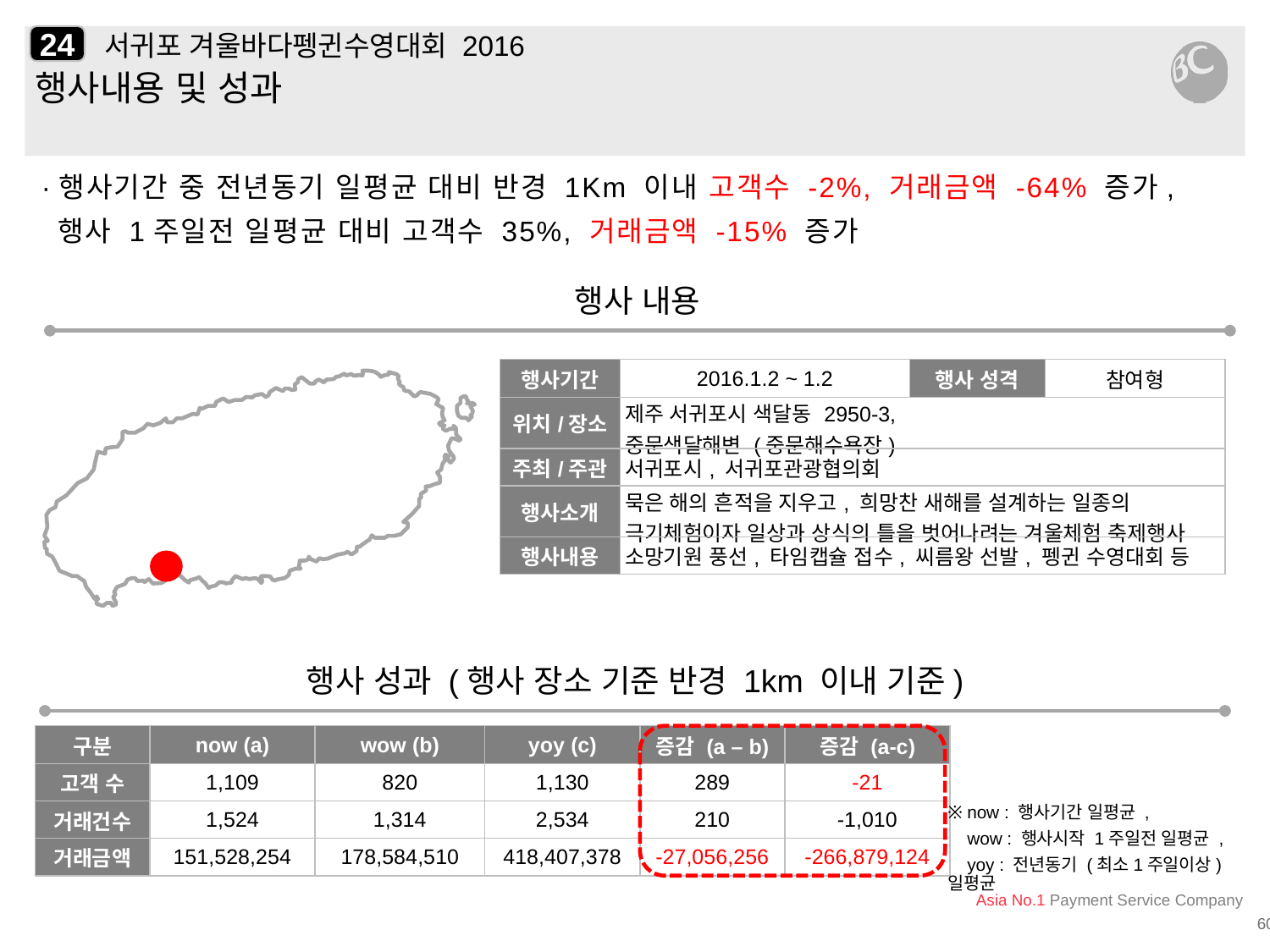

24
# 서귀포 겨울바다펭귄수영대회 2016
행사내용 및 성과
·행사기간 중 전년동기 일평균 대비 반경 1Km 이내 고객수 -2%, 거래금액 -64% 증가,
 행사 1주일전 일평균 대비 고객수 35%, 거래금액 -15% 증가
행사 내용
| 행사기간 | 2016.1.2 ~ 1.2 | 행사 성격 | 참여형 |
| --- | --- | --- | --- |
| 위치/장소 | 제주 서귀포시 색달동 2950-3, 중문색달해변 (중문해수욕장) |  |  |
| 주최/주관 | 서귀포시, 서귀포관광협의회 |  |  |
| 행사소개 | 묵은 해의 흔적을 지우고, 희망찬 새해를 설계하는 일종의 극기체험이자 일상과 상식의 틀을 벗어나려는 겨울체험 축제행사 |  |  |
| 행사내용 | 소망기원 풍선, 타임캡슐 접수, 씨름왕 선발, 펭귄 수영대회 등 |  |  |

행사 성과 (행사 장소 기준 반경 1km 이내 기준)
| 구분 | now (a) | wow (b) | yoy (c) | 증감 (a – b) | 증감 (a-c) |
| --- | --- | --- | --- | --- | --- |
| 고객 수 | 1,109 | 820 | 1,130 | 289 | -21 |
| 거래건수 | 1,524 | 1,314 | 2,534 | 210 | -1,010 |
| 거래금액 | 151,528,254 | 178,584,510 | 418,407,378 | -27,056,256 | -266,879,124 |

※ now : 행사기간 일평균 ,
    wow : 행사시작 1주일전 일평균 ,
    yoy : 전년동기 (최소1주일이상) 일평균